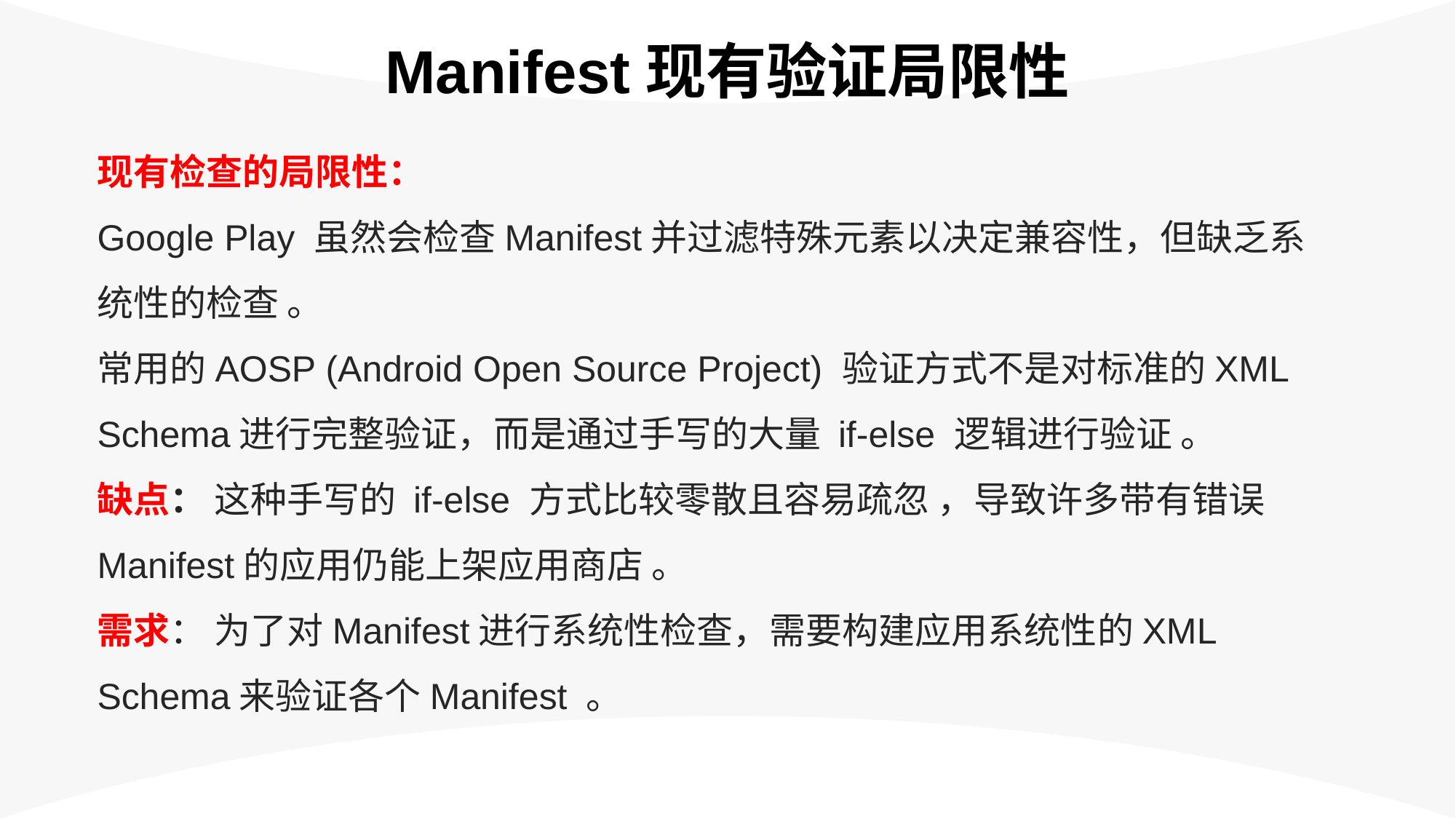

# Manifest现有验证局限性
现有检查的局限性：
Google Play 虽然会检查Manifest并过滤特殊元素以决定兼容性，但缺乏系统性的检查 。
常用的AOSP (Android Open Source Project) 验证方式不是对标准的XML Schema进行完整验证，而是通过手写的大量 if-else 逻辑进行验证 。
缺点： 这种手写的 if-else 方式比较零散且容易疏忽 ，导致许多带有错误Manifest的应用仍能上架应用商店 。
需求： 为了对Manifest进行系统性检查，需要构建应用系统性的XML Schema来验证各个Manifest 。